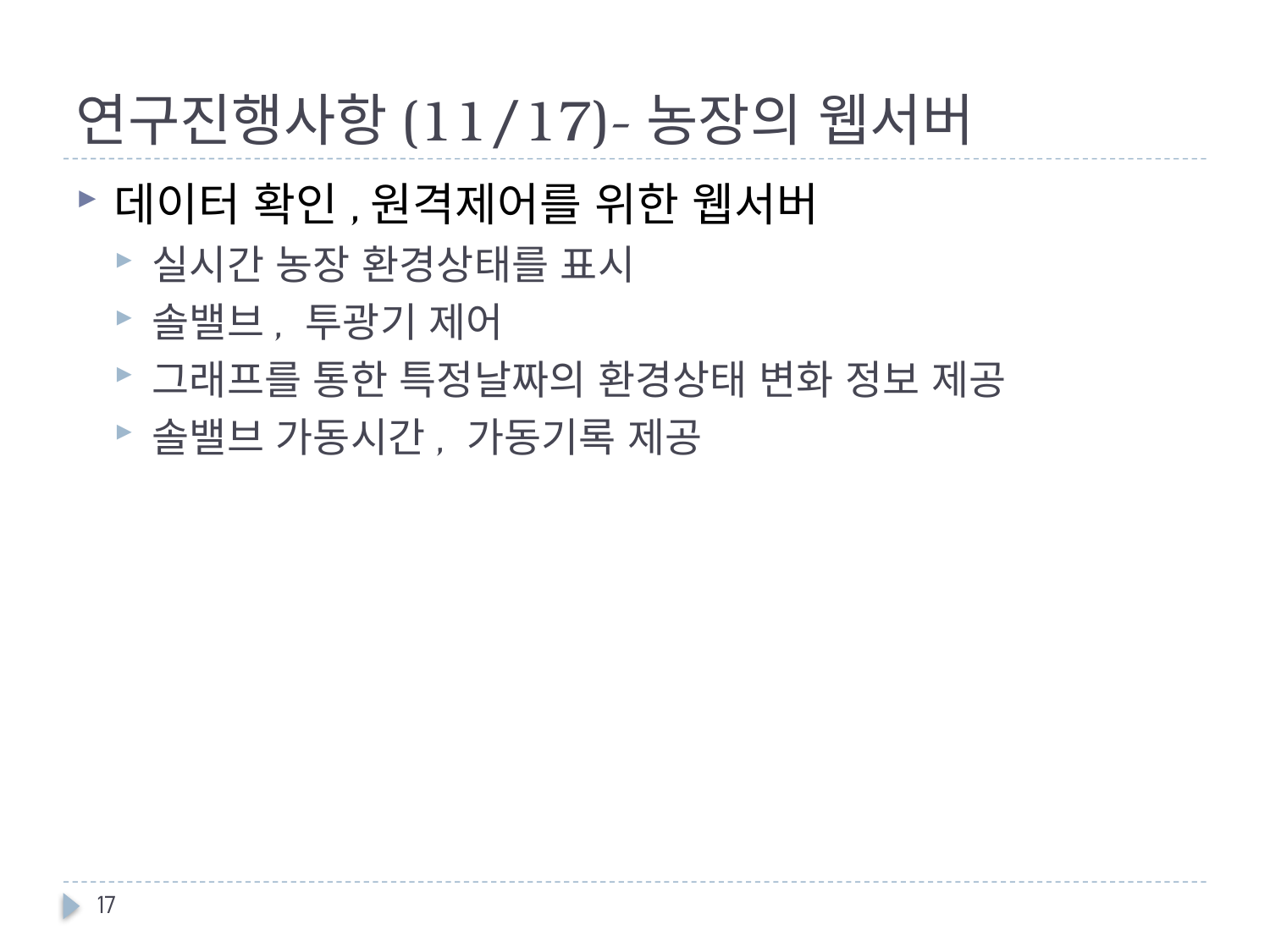

# 연구진행사항(11/17)-농장의 웹서버
데이터 확인,원격제어를 위한 웹서버
실시간 농장 환경상태를 표시
솔밸브, 투광기 제어
그래프를 통한 특정날짜의 환경상태 변화 정보 제공
솔밸브 가동시간, 가동기록 제공
17